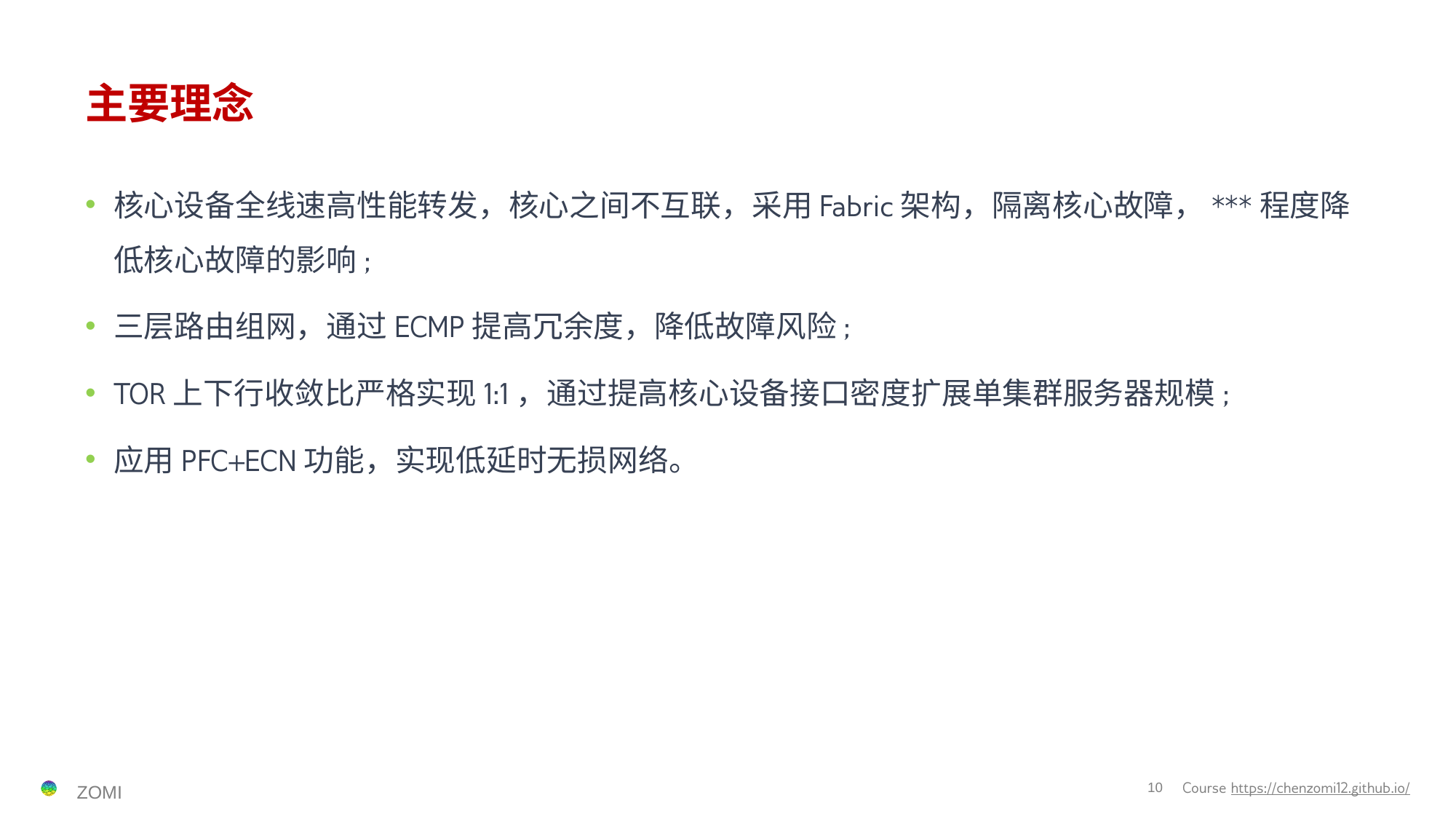

# 主要理念
核心设备全线速高性能转发，核心之间不互联，采用Fabric架构，隔离核心故障，***程度降低核心故障的影响;
三层路由组网，通过ECMP提高冗余度，降低故障风险;
TOR上下行收敛比严格实现1:1，通过提高核心设备接口密度扩展单集群服务器规模;
应用PFC+ECN功能，实现低延时无损网络。